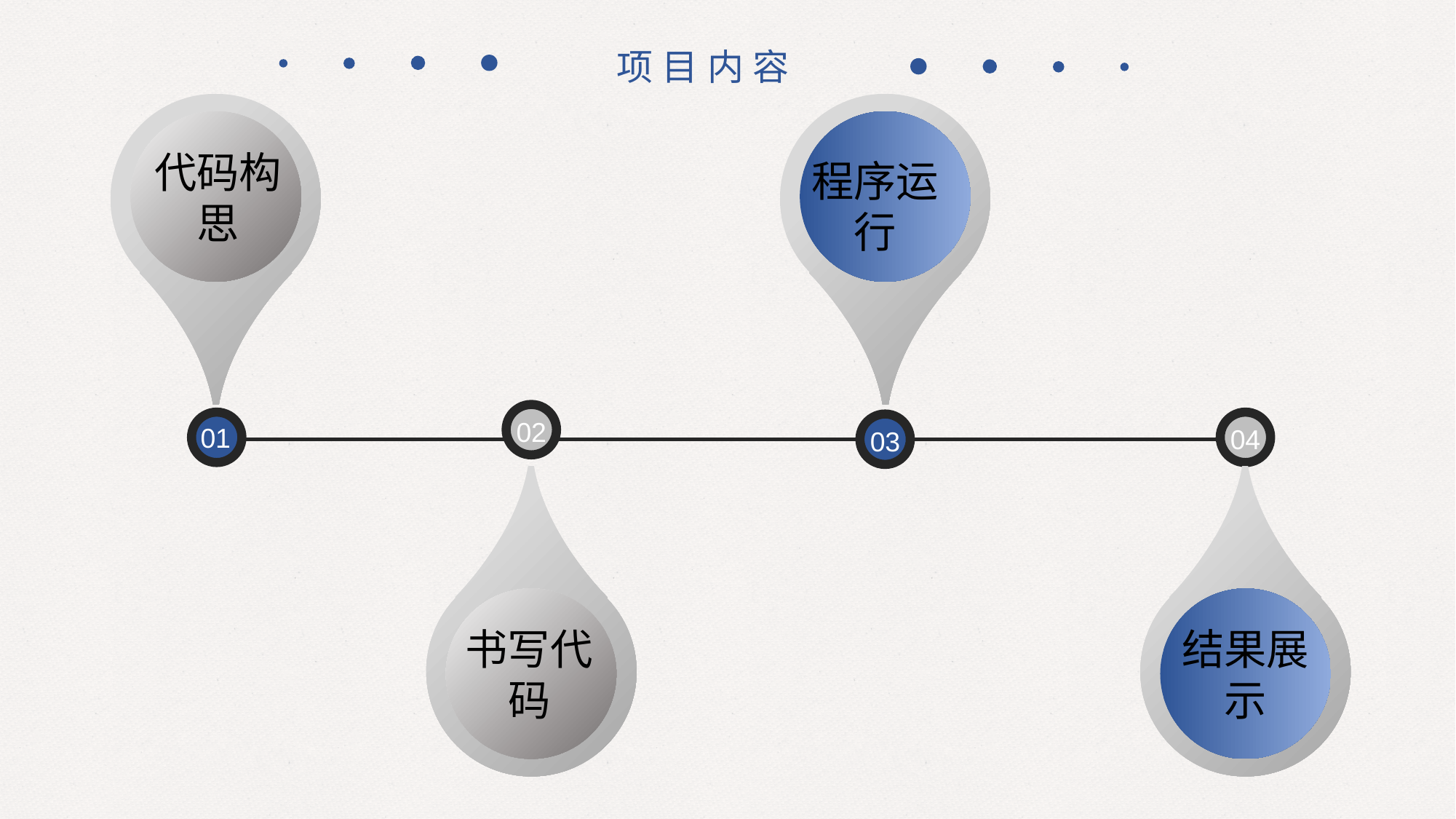

项目内容

代码构
思

程序运行

02

01

04

03

书写代
码

结果展
示